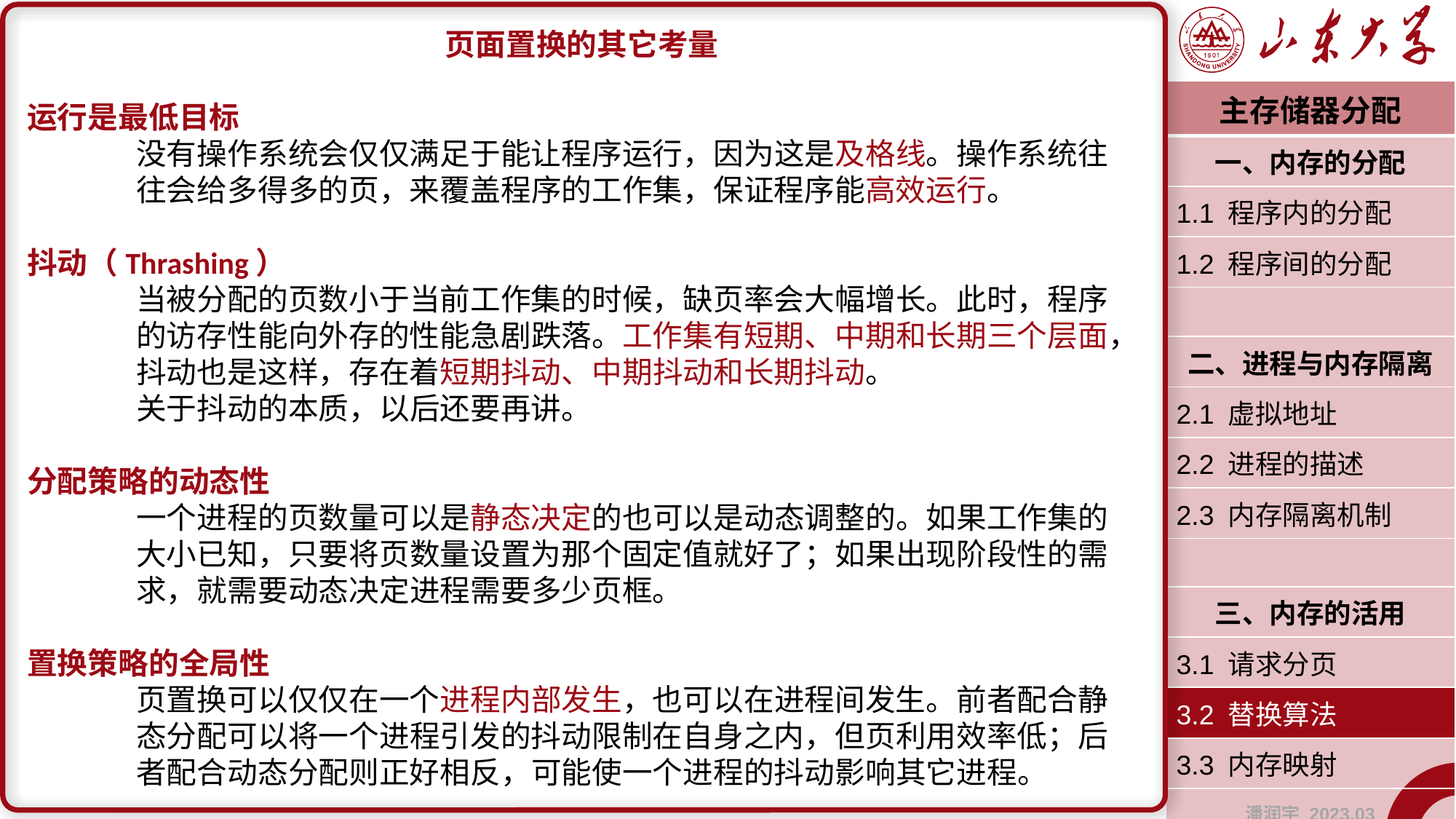

页面置换的其它考量

运行是最低目标
	没有操作系统会仅仅满足于能让程序运行，因为这是及格线。操作系统往		往会给多得多的页，来覆盖程序的工作集，保证程序能高效运行。

抖动（Thrashing）
	当被分配的页数小于当前工作集的时候，缺页率会大幅增长。此时，程序		的访存性能向外存的性能急剧跌落。工作集有短期、中期和长期三个层面，	抖动也是这样，存在着短期抖动、中期抖动和长期抖动。
	关于抖动的本质，以后还要再讲。

分配策略的动态性
	一个进程的页数量可以是静态决定的也可以是动态调整的。如果工作集的		大小已知，只要将页数量设置为那个固定值就好了；如果出现阶段性的需		求，就需要动态决定进程需要多少页框。

置换策略的全局性
	页置换可以仅仅在一个进程内部发生，也可以在进程间发生。前者配合静		态分配可以将一个进程引发的抖动限制在自身之内，但页利用效率低；后		者配合动态分配则正好相反，可能使一个进程的抖动影响其它进程。
| 主存储器分配 |
| --- |
| 一、内存的分配 |
| 1.1 程序内的分配 |
| 1.2 程序间的分配 |
|  |
| 二、进程与内存隔离 |
| 2.1 虚拟地址 |
| 2.2 进程的描述 |
| 2.3 内存隔离机制 |
|  |
| 三、内存的活用 |
| 3.1 请求分页 |
| 3.2 替换算法 |
| 3.3 内存映射 |
| 潘润宇 2023.03 |